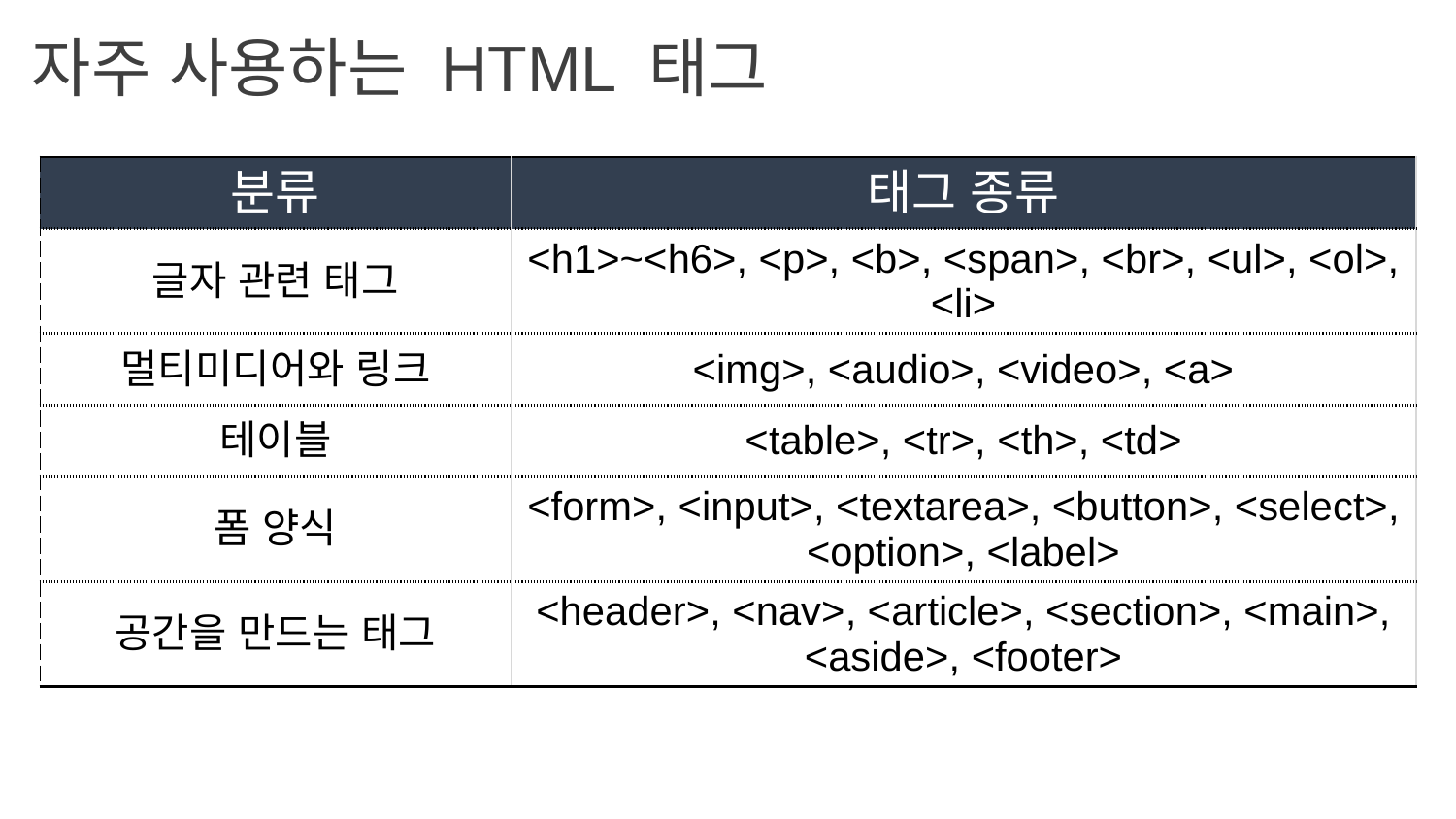

자주 사용하는 HTML 태그
| 분류 | 태그 종류 |
| --- | --- |
| 글자 관련 태그 | <h1>~<h6>, <p>, <b>, <span>, <br>, <ul>, <ol>, <li> |
| 멀티미디어와 링크 | <img>, <audio>, <video>, <a> |
| 테이블 | <table>, <tr>, <th>, <td> |
| 폼 양식 | <form>, <input>, <textarea>, <button>, <select>, <option>, <label> |
| 공간을 만드는 태그 | <header>, <nav>, <article>, <section>, <main>, <aside>, <footer> |